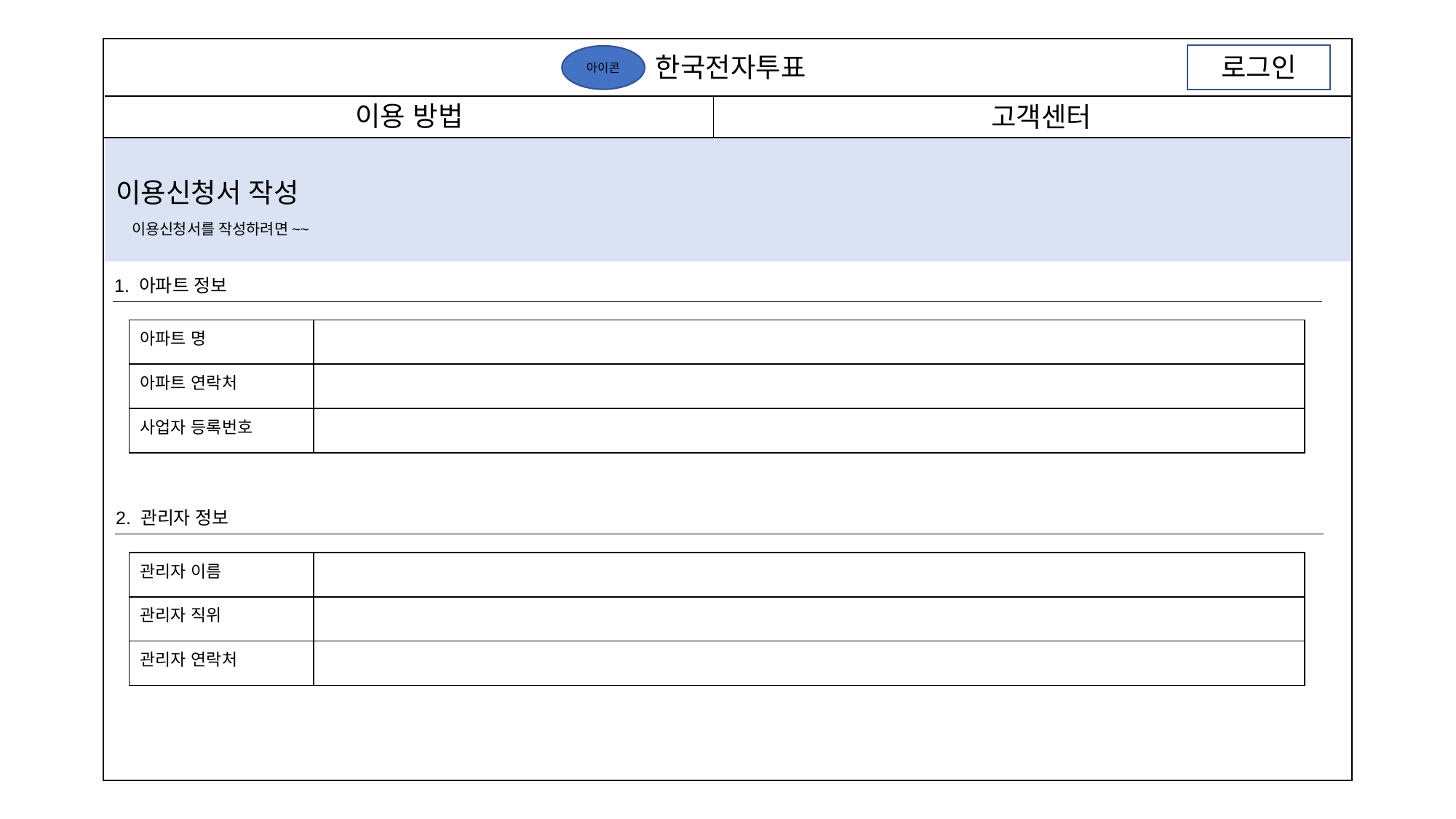

한국전자투표

로그인
아이콘
이용 방법
고객센터

이용신청서 작성
이용신청서를 작성하려면~~
1. 아파트 정보
| 아파트 명 |  |
| --- | --- |
| 아파트 연락처 |  |
| 사업자 등록번호 |  |
2. 관리자 정보
| 관리자 이름 |  |
| --- | --- |
| 관리자 직위 |  |
| 관리자 연락처 |  |